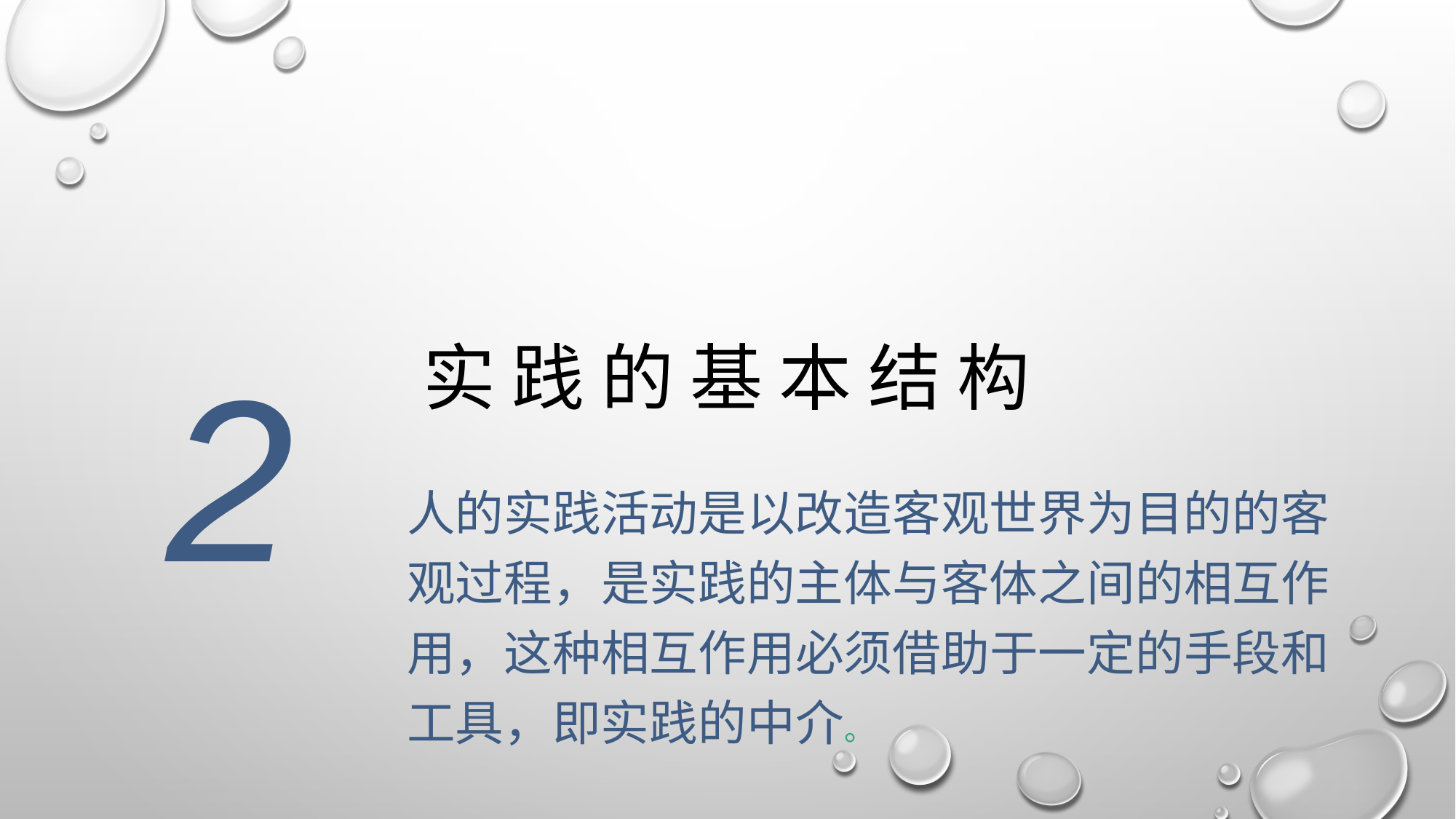

# 实 践 的 基 本 结 构
2
人的实践活动是以改造客观世界为目的的客观过程，是实践的主体与客体之间的相互作用，这种相互作用必须借助于一定的手段和工具，即实践的中介。